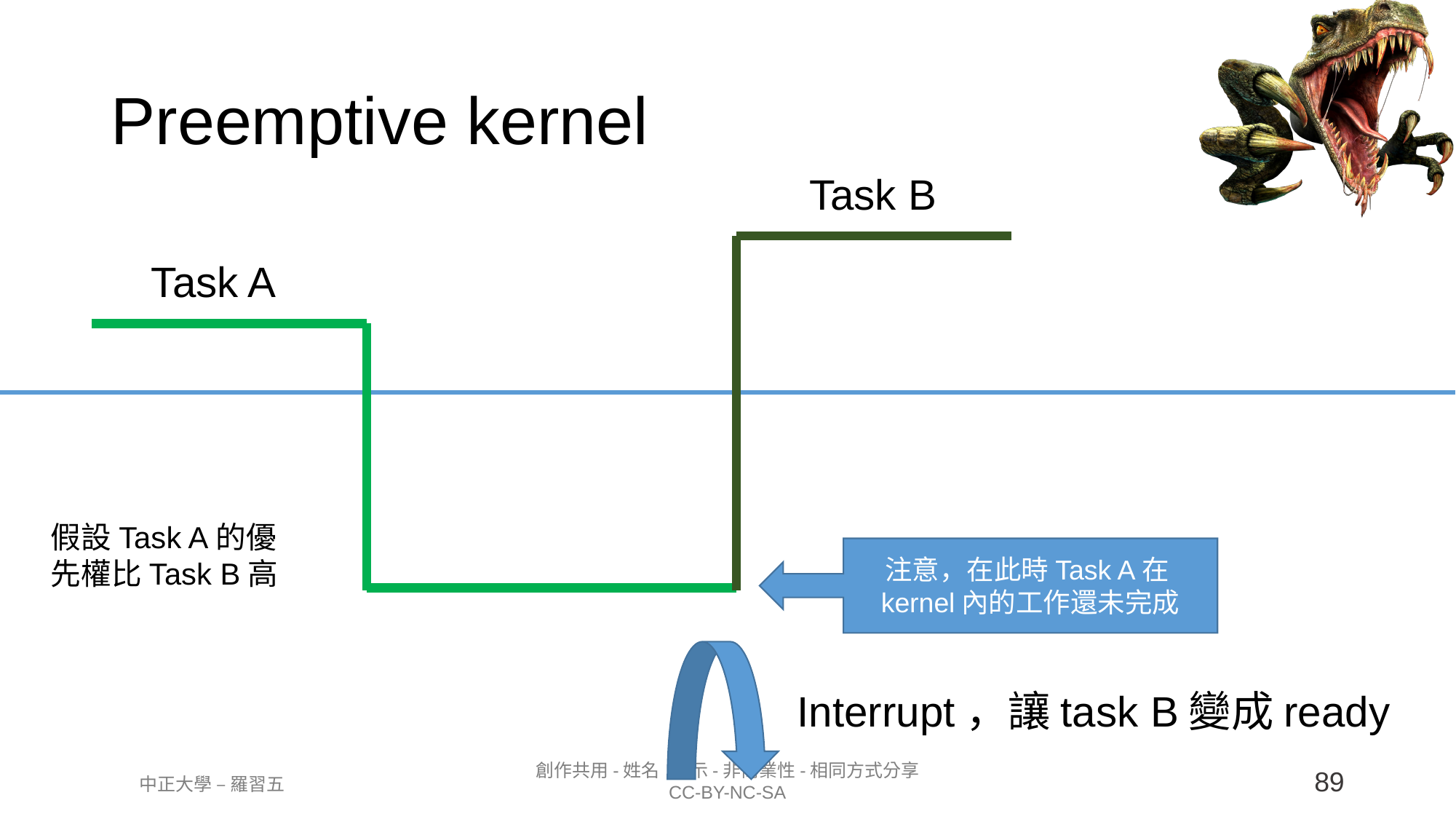

# Preemptive kernel
Task B
Task A
假設Task A的優先權比Task B高
注意，在此時Task A在kernel內的工作還未完成

Interrupt，讓task B變成ready